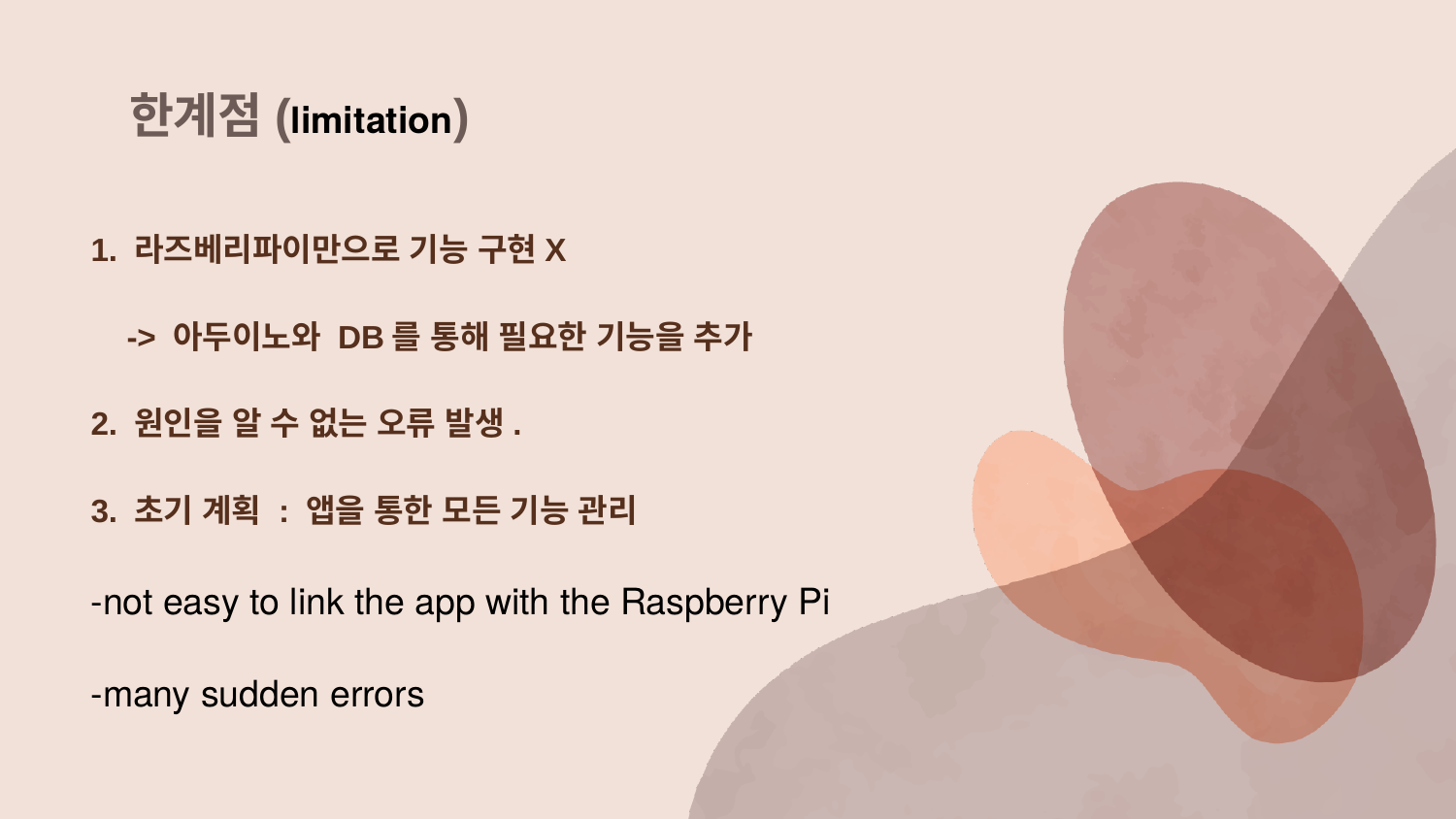

# 한계점(limitation)
1. 라즈베리파이만으로 기능 구현X
    -> 아두이노와 DB를 통해 필요한 기능을 추가
2. 원인을 알 수 없는 오류 발생.
3. 초기 계획 : 앱을 통한 모든 기능 관리
-not easy to link the app with the Raspberry Pi
-many sudden errors